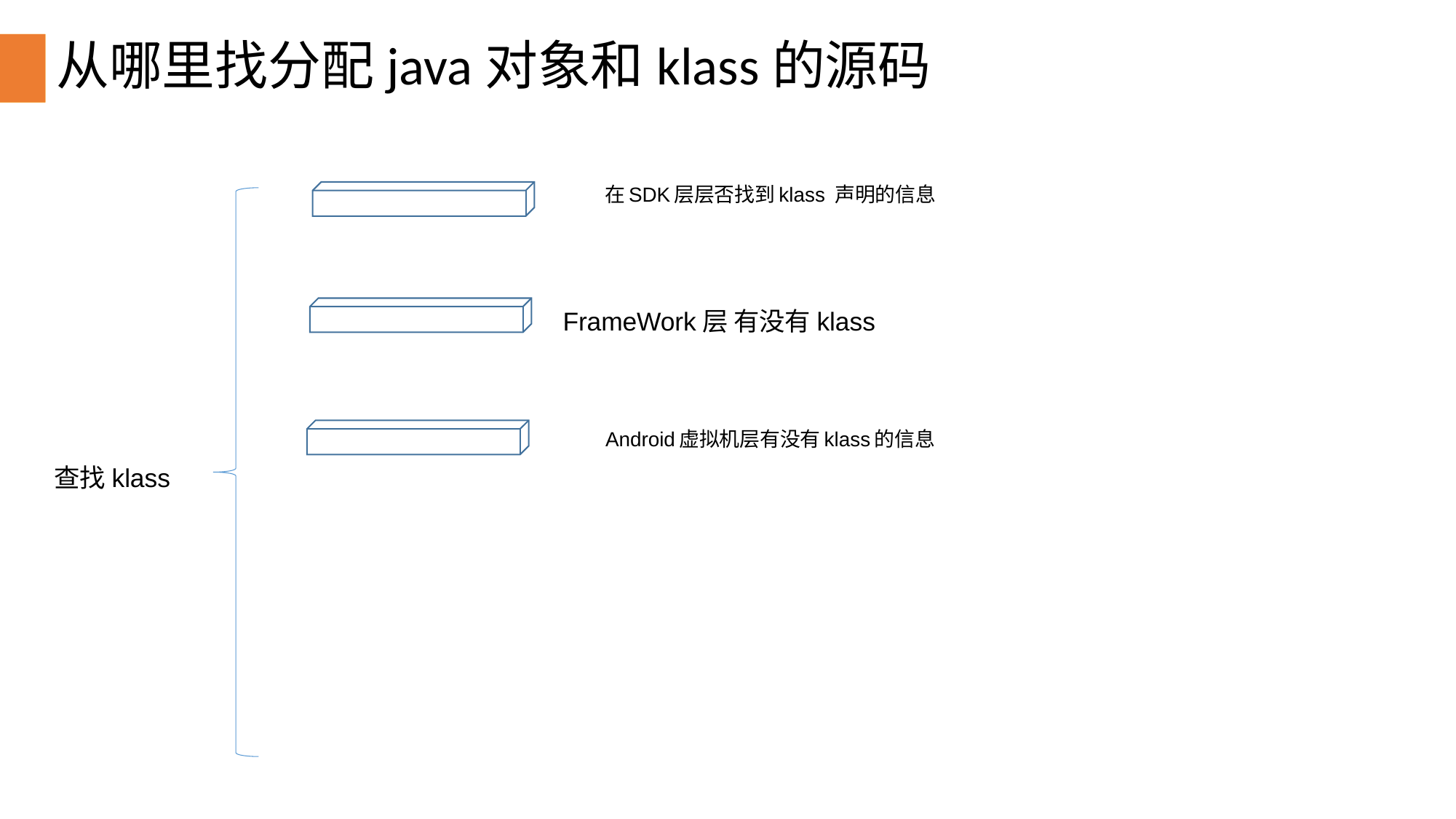

# 从哪里找分配java对象和klass的源码

在SDK层层否找到klass 声明的信息

FrameWork层 有没有klass

Android虚拟机层有没有klass的信息

查找klass

JDK源码有没有Klass的信息

JDK是编译好的工具 ，那源码到底在哪